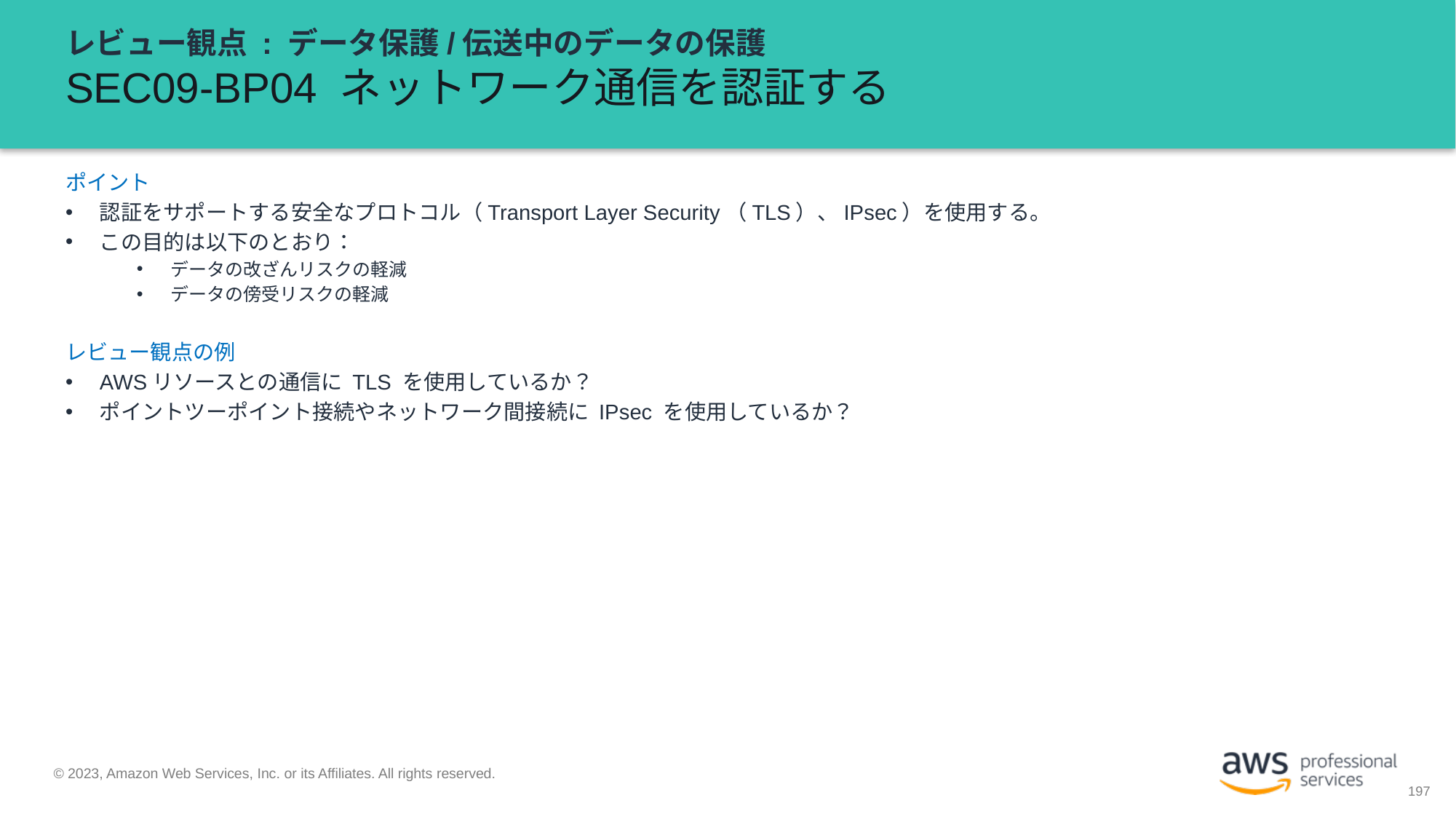

# レビュー観点 : データ保護/伝送中のデータの保護 SEC09-BP04 ネットワーク通信を認証する
ポイント
認証をサポートする安全なプロトコル（Transport Layer Security（TLS）、IPsec）を使用する。
この目的は以下のとおり：
データの改ざんリスクの軽減
データの傍受リスクの軽減

レビュー観点の例
AWSリソースとの通信に TLS を使用しているか？
ポイントツーポイント接続やネットワーク間接続に IPsec を使用しているか？